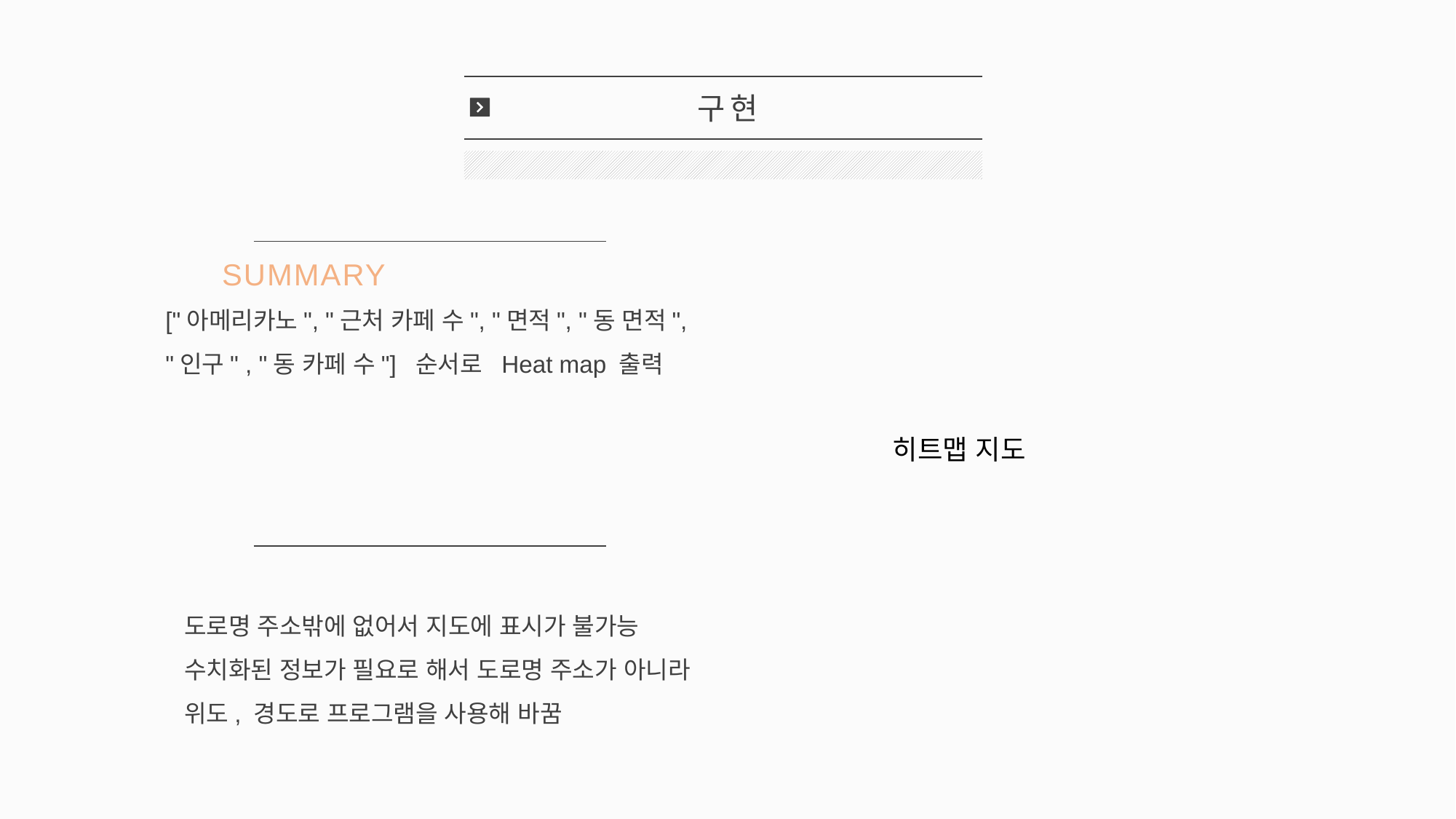

구현

SUMMARY
["아메리카노", "근처 카페 수", "면적", "동 면적",
"인구" , "동 카페 수"]  순서로  Heat map 출력
히트맵 지도
도로명 주소밖에 없어서 지도에 표시가 불가능
수치화된 정보가 필요로 해서 도로명 주소가 아니라
위도, 경도로 프로그램을 사용해 바꿈